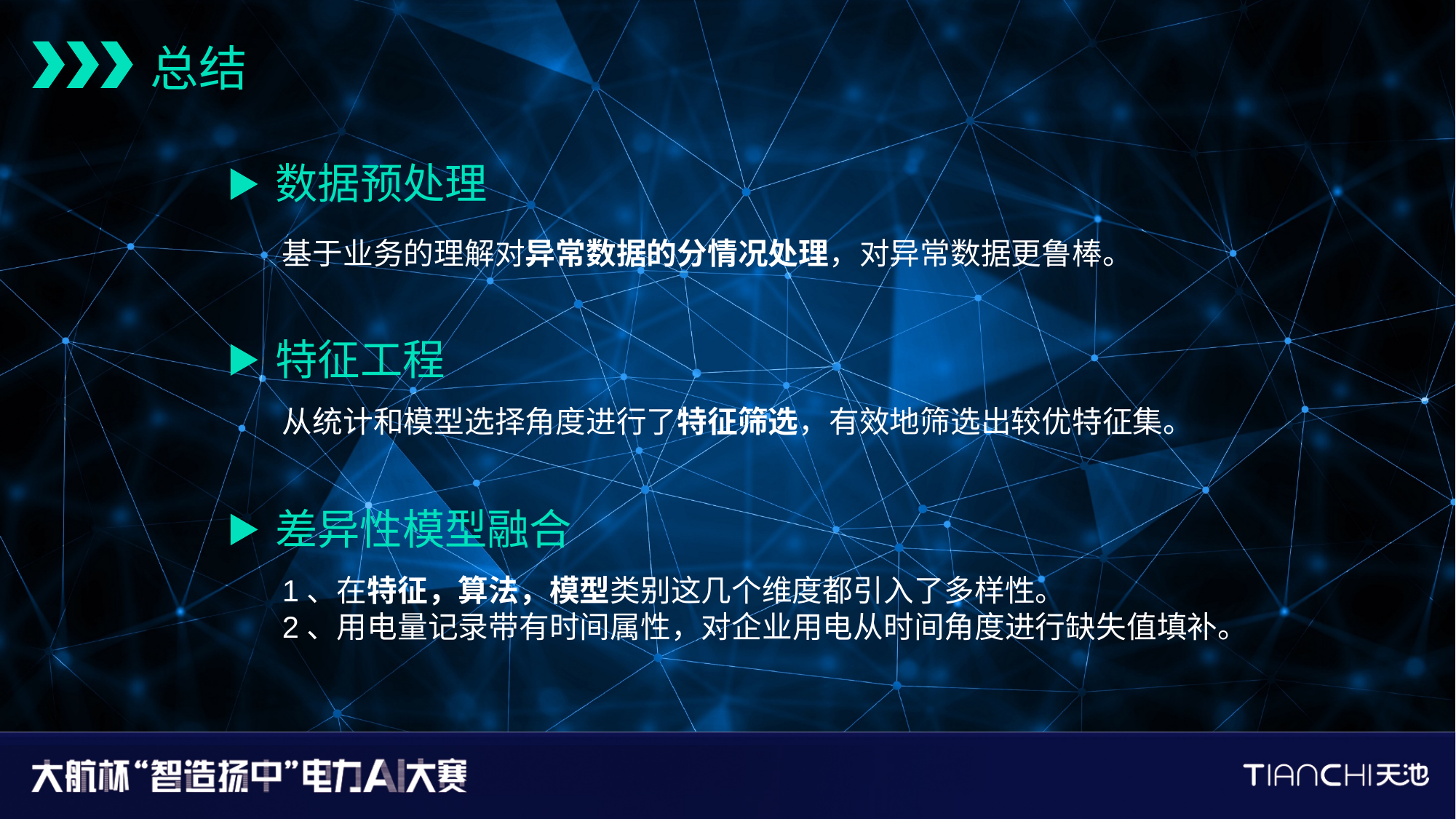

总结

数据预处理

基于业务的理解对异常数据的分情况处理，对异常数据更鲁棒。
特征工程

从统计和模型选择角度进行了特征筛选，有效地筛选出较优特征集。
差异性模型融合

1、在特征，算法，模型类别这⼏个维度都引⼊了多样性。
2、用电量记录带有时间属性，对企业用电从时间角度进行缺失值填补。